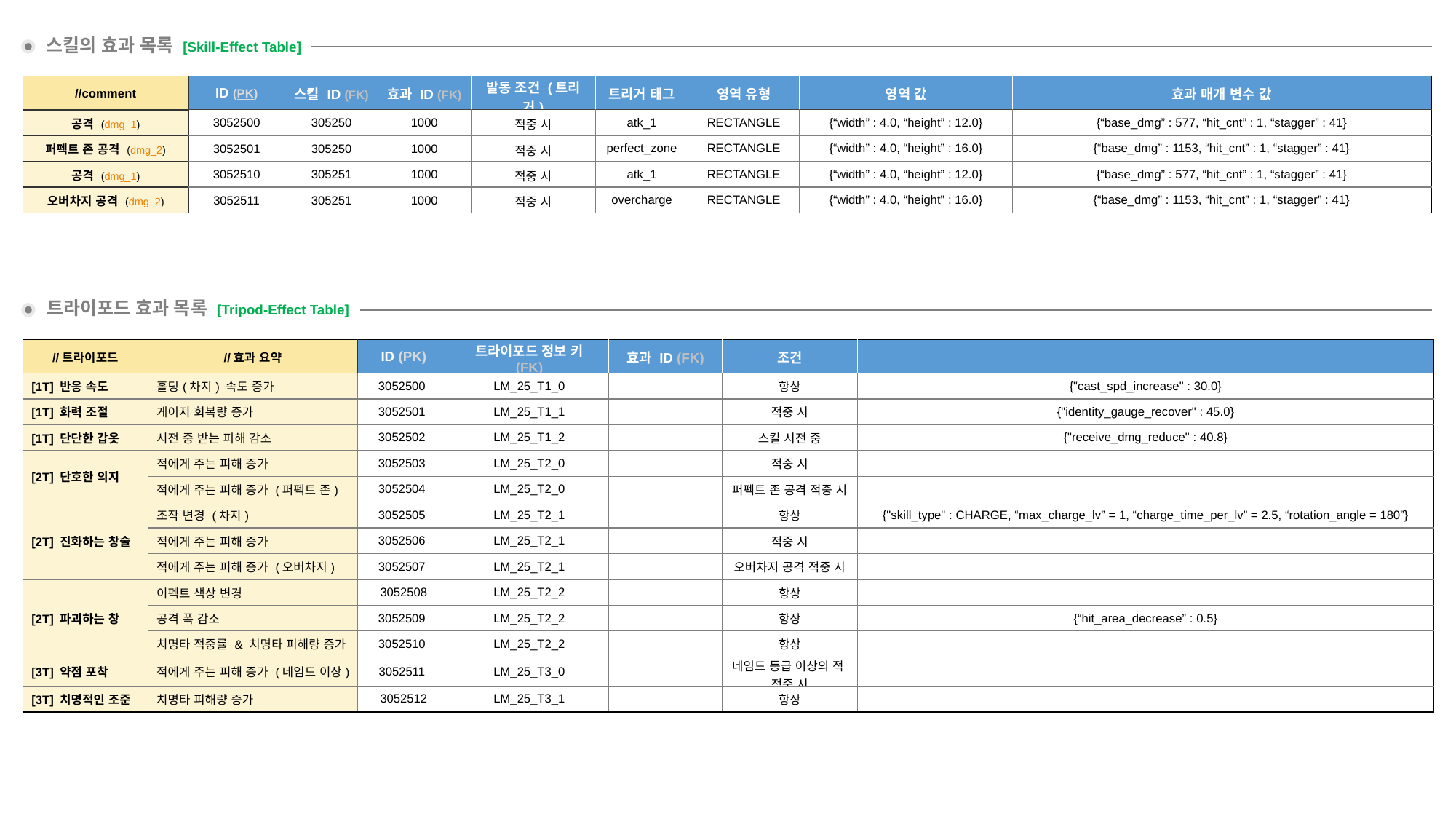

스킬의 효과 목록 [Skill-Effect Table]

| //comment | ID (PK) | 스킬 ID (FK) | 효과 ID (FK) | 발동 조건 (트리거) | 트리거 태그 | 영역 유형 | 영역 값 | 효과 매개 변수 값 |
| --- | --- | --- | --- | --- | --- | --- | --- | --- |
| 공격 (dmg\_1) | 3052500 | 305250 | 1000 | 적중 시 | atk\_1 | RECTANGLE | {“width” : 4.0, “height” : 12.0} | {“base\_dmg” : 577, “hit\_cnt” : 1, “stagger” : 41} |
| 퍼펙트 존 공격 (dmg\_2) | 3052501 | 305250 | 1000 | 적중 시 | perfect\_zone | RECTANGLE | {“width” : 4.0, “height” : 16.0} | {“base\_dmg” : 1153, “hit\_cnt” : 1, “stagger” : 41} |
| 공격 (dmg\_1) | 3052510 | 305251 | 1000 | 적중 시 | atk\_1 | RECTANGLE | {“width” : 4.0, “height” : 12.0} | {“base\_dmg” : 577, “hit\_cnt” : 1, “stagger” : 41} |
| 오버차지 공격 (dmg\_2) | 3052511 | 305251 | 1000 | 적중 시 | overcharge | RECTANGLE | {“width” : 4.0, “height” : 16.0} | {“base\_dmg” : 1153, “hit\_cnt” : 1, “stagger” : 41} |
트라이포드 효과 목록 [Tripod-Effect Table]

| //트라이포드 | //효과 요약 | ID (PK) | 트라이포드 정보 키 (FK) | 효과 ID (FK) | 조건 |  |
| --- | --- | --- | --- | --- | --- | --- |
| [1T] 반응 속도 | 홀딩(차지) 속도 증가 | 3052500 | LM\_25\_T1\_0 |  | 항상 | {"cast\_spd\_increase" : 30.0} |
| [1T] 화력 조절 | 게이지 회복량 증가 | 3052501 | LM\_25\_T1\_1 |  | 적중 시 | {"identity\_gauge\_recover" : 45.0} |
| [1T] 단단한 갑옷 | 시전 중 받는 피해 감소 | 3052502 | LM\_25\_T1\_2 |  | 스킬 시전 중 | {"receive\_dmg\_reduce" : 40.8} |
| [2T] 단호한 의지 | 적에게 주는 피해 증가 | 3052503 | LM\_25\_T2\_0 |  | 적중 시 |  |
|  | 적에게 주는 피해 증가 (퍼펙트 존) | 3052504 | LM\_25\_T2\_0 |  | 퍼펙트 존 공격 적중 시 |  |
| [2T] 진화하는 창술 | 조작 변경 (차지) | 3052505 | LM\_25\_T2\_1 |  | 항상 | {"skill\_type" : CHARGE, “max\_charge\_lv” = 1, “charge\_time\_per\_lv” = 2.5, “rotation\_angle = 180”} |
|  | 적에게 주는 피해 증가 | 3052506 | LM\_25\_T2\_1 |  | 적중 시 |  |
|  | 적에게 주는 피해 증가 (오버차지) | 3052507 | LM\_25\_T2\_1 |  | 오버차지 공격 적중 시 |  |
| [2T] 파괴하는 창 | 이펙트 색상 변경 | 3052508 | LM\_25\_T2\_2 |  | 항상 |  |
|  | 공격 폭 감소 | 3052509 | LM\_25\_T2\_2 |  | 항상 | {“hit\_area\_decrease” : 0.5} |
|  | 치명타 적중률 & 치명타 피해량 증가 | 3052510 | LM\_25\_T2\_2 |  | 항상 |  |
| [3T] 약점 포착 | 적에게 주는 피해 증가 (네임드 이상) | 3052511 | LM\_25\_T3\_0 |  | 네임드 등급 이상의 적 적중 시 |  |
| [3T] 치명적인 조준 | 치명타 피해량 증가 | 3052512 | LM\_25\_T3\_1 |  | 항상 |  |